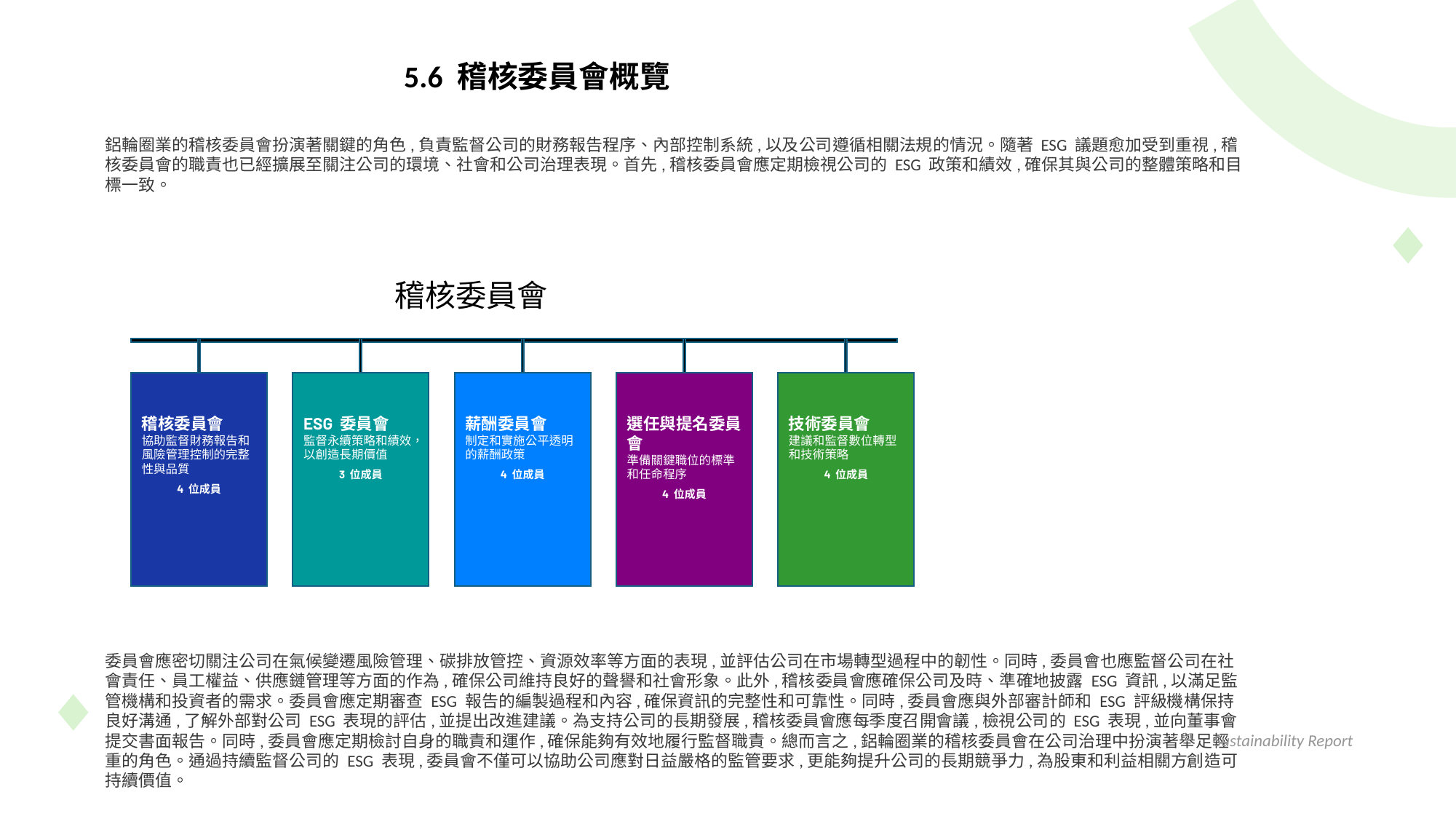

5.6 稽核委員會概覽
鋁輪圈業的稽核委員會扮演著關鍵的角色,負責監督公司的財務報告程序、內部控制系統,以及公司遵循相關法規的情況。隨著 ESG 議題愈加受到重視,稽核委員會的職責也已經擴展至關注公司的環境、社會和公司治理表現。首先,稽核委員會應定期檢視公司的 ESG 政策和績效,確保其與公司的整體策略和目標一致。
稽核委員會

稽核委員會
協助監督財務報告和風險管理控制的完整性與品質
4 位成員

ESG 委員會
監督永續策略和績效，以創造長期價值
3 位成員

薪酬委員會
制定和實施公平透明的薪酬政策
4 位成員

選任與提名委員會
準備關鍵職位的標準和任命程序
4 位成員

技術委員會
建議和監督數位轉型和技術策略
4 位成員
委員會應密切關注公司在氣候變遷風險管理、碳排放管控、資源效率等方面的表現,並評估公司在市場轉型過程中的韌性。同時,委員會也應監督公司在社會責任、員工權益、供應鏈管理等方面的作為,確保公司維持良好的聲譽和社會形象。此外,稽核委員會應確保公司及時、準確地披露 ESG 資訊,以滿足監管機構和投資者的需求。委員會應定期審查 ESG 報告的編製過程和內容,確保資訊的完整性和可靠性。同時,委員會應與外部審計師和 ESG 評級機構保持良好溝通,了解外部對公司 ESG 表現的評估,並提出改進建議。為支持公司的長期發展,稽核委員會應每季度召開會議,檢視公司的 ESG 表現,並向董事會提交書面報告。同時,委員會應定期檢討自身的職責和運作,確保能夠有效地履行監督職責。總而言之,鋁輪圈業的稽核委員會在公司治理中扮演著舉足輕重的角色。通過持續監督公司的 ESG 表現,委員會不僅可以協助公司應對日益嚴格的監管要求,更能夠提升公司的長期競爭力,為股東和利益相關方創造可持續價值。
Sustainability Report